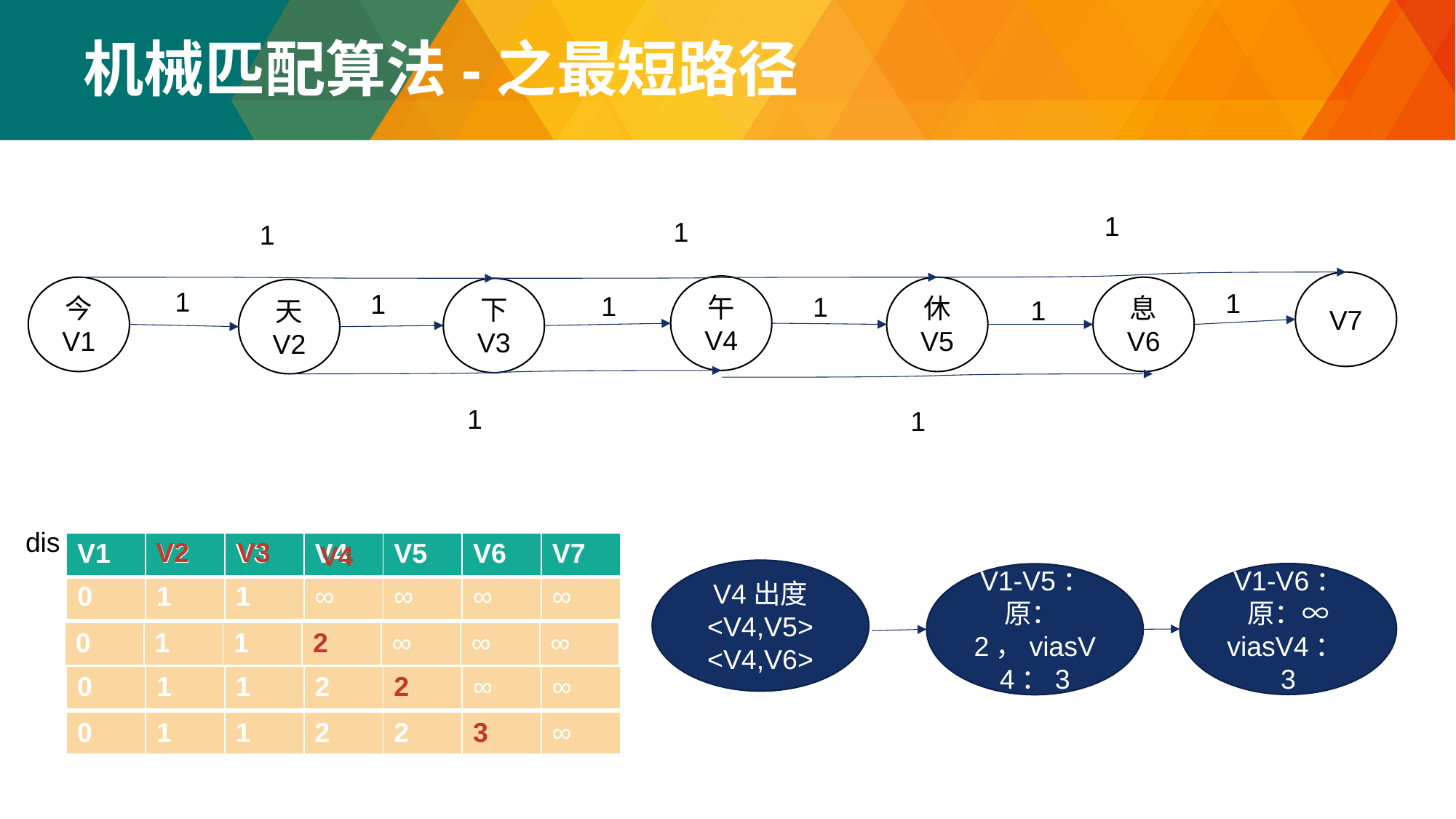

机械匹配算法-之最短路径
1
1
1
V7
午
V4
今
V1
休
V5
息
V6
下
V3
1
天
V2
1
1
1
1
1
1
1
dis
V2
V3
| V1 | V2 | V3 | V4 | V5 | V6 | V7 |
| --- | --- | --- | --- | --- | --- | --- |
V4
V4出度
<V4,V5>
<V4,V6>
V1-V6：原：∞
viasV4：3
V1-V5：原：2，viasV4：3
| 0 | 1 | 1 | ∞ | ∞ | ∞ | ∞ |
| --- | --- | --- | --- | --- | --- | --- |
| 0 | 1 | 1 | 2 | ∞ | ∞ | ∞ |
| --- | --- | --- | --- | --- | --- | --- |
| 0 | 1 | 1 | 2 | 2 | ∞ | ∞ |
| --- | --- | --- | --- | --- | --- | --- |
| 0 | 1 | 1 | 2 | 2 | 3 | ∞ |
| --- | --- | --- | --- | --- | --- | --- |